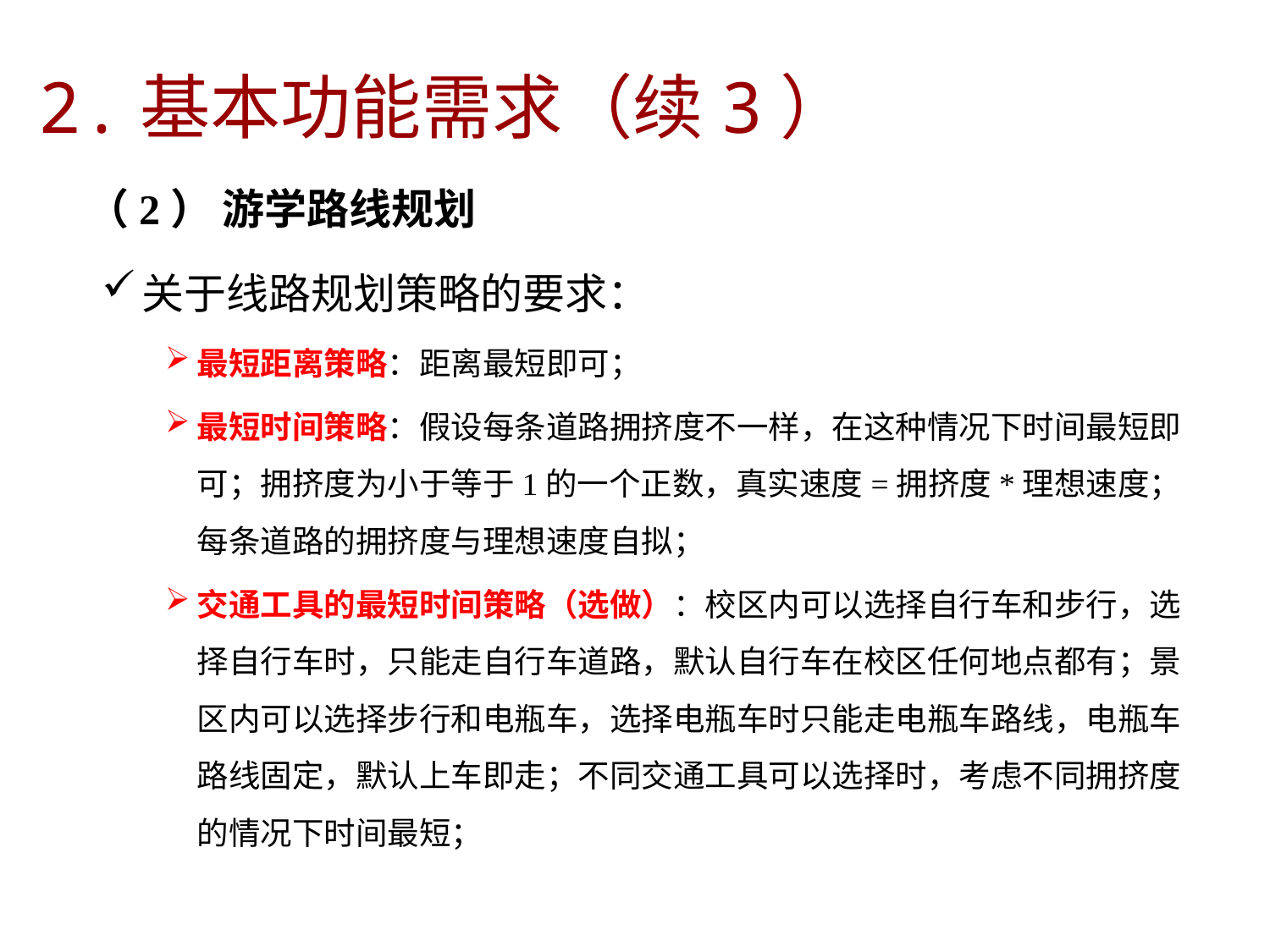

2.基本功能需求（续3）
    （2） 游学路线规划
关于线路规划策略的要求：
最短距离策略：距离最短即可；
最短时间策略：假设每条道路拥挤度不一样，在这种情况下时间最短即可；拥挤度为小于等于1的一个正数，真实速度=拥挤度*理想速度；每条道路的拥挤度与理想速度自拟；
交通工具的最短时间策略（选做）：校区内可以选择自行车和步行，选择自行车时，只能走自行车道路，默认自行车在校区任何地点都有；景区内可以选择步行和电瓶车，选择电瓶车时只能走电瓶车路线，电瓶车路线固定，默认上车即走；不同交通工具可以选择时，考虑不同拥挤度的情况下时间最短；